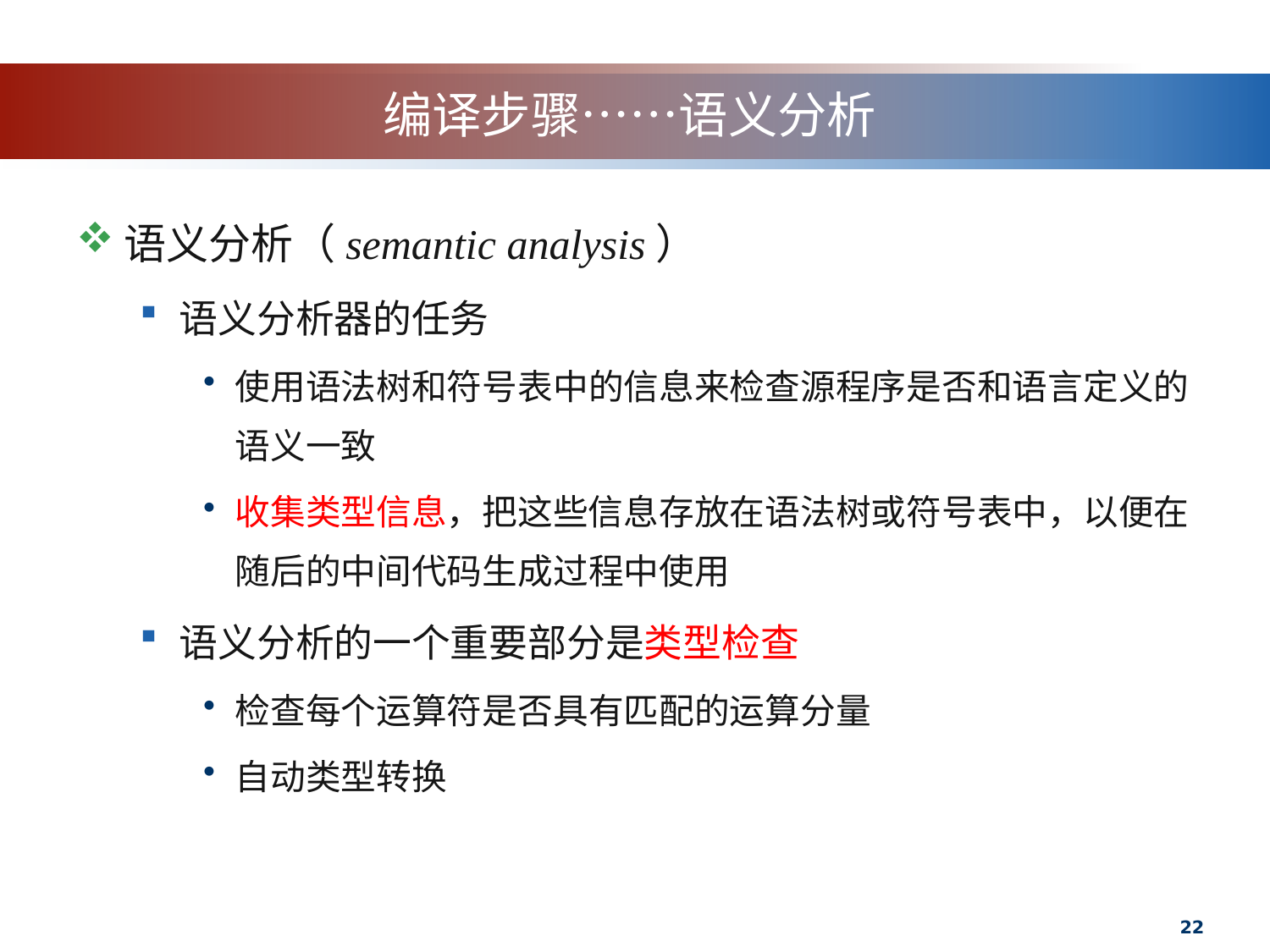

# 编译步骤……语义分析
语义分析（semantic analysis）
语义分析器的任务
使用语法树和符号表中的信息来检查源程序是否和语言定义的语义一致
收集类型信息，把这些信息存放在语法树或符号表中，以便在随后的中间代码生成过程中使用
语义分析的一个重要部分是类型检查
检查每个运算符是否具有匹配的运算分量
自动类型转换
22